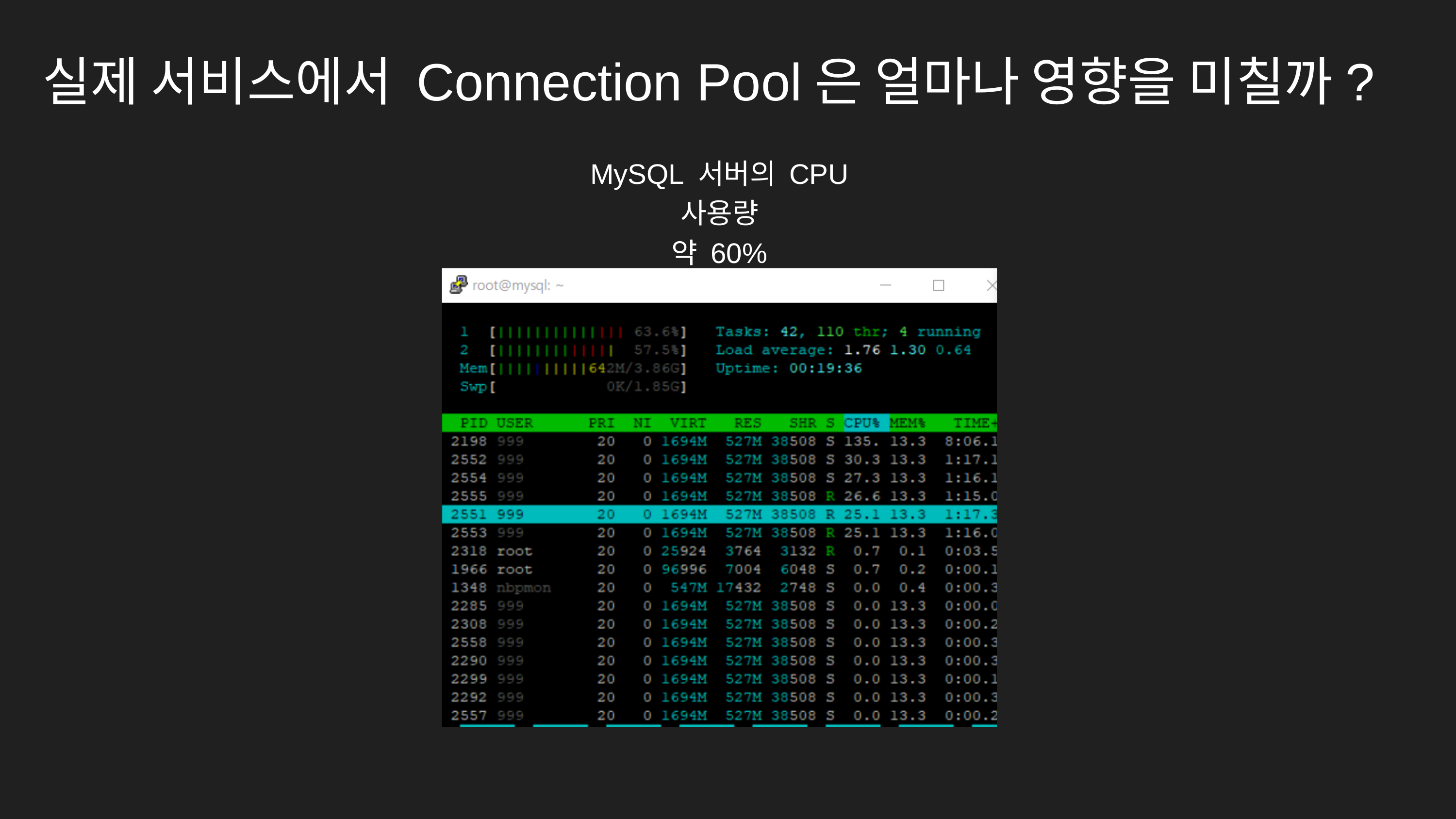

실제 서비스에서 Connection Pool은 얼마나 영향을 미칠까?
MySQL 서버의 CPU 사용량
약 60%